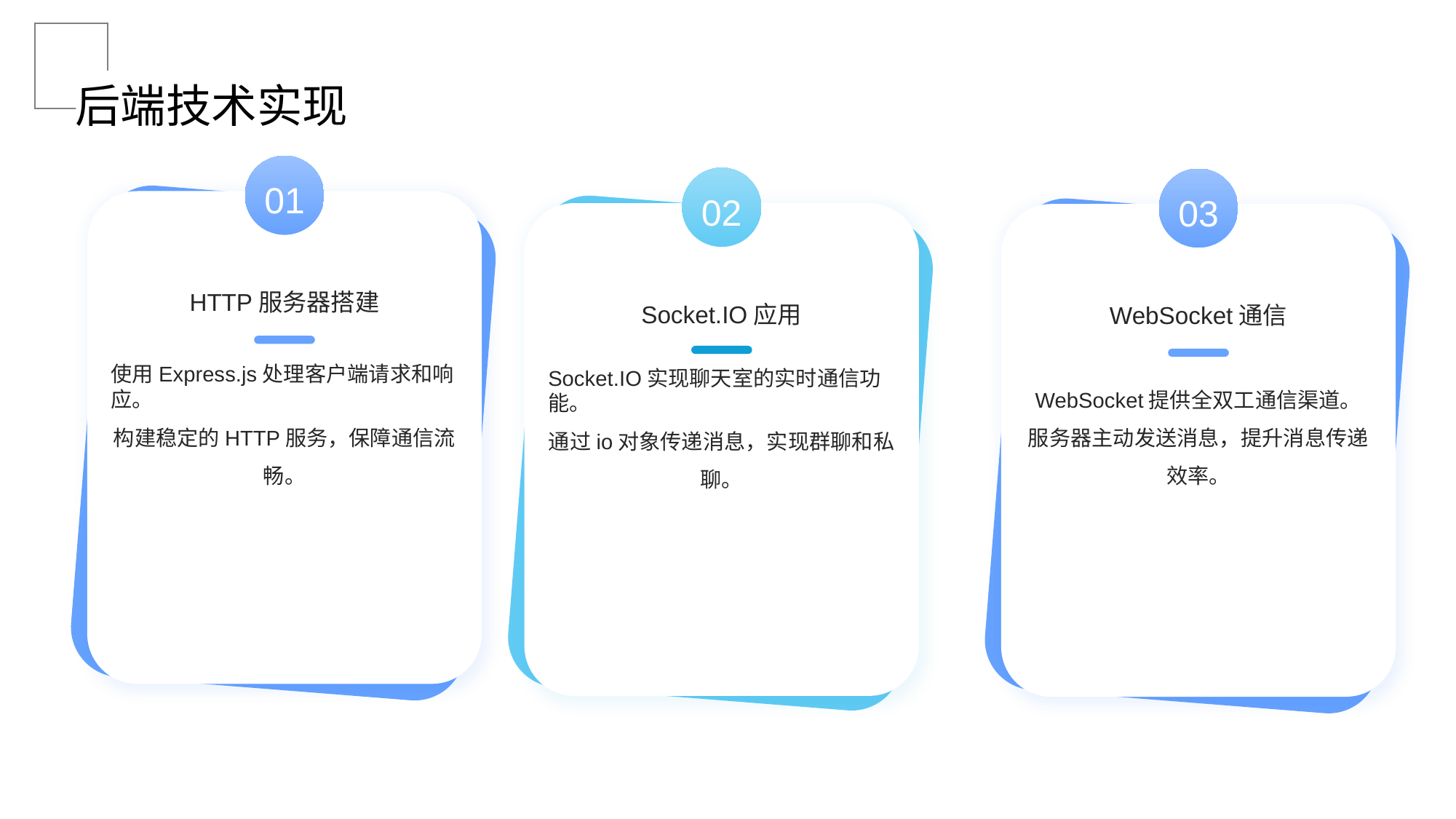

后端技术实现

01

02
03

HTTP服务器搭建
Socket.IO应用
WebSocket通信

使用Express.js处理客户端请求和响应。
构建稳定的HTTP服务，保障通信流畅。
Socket.IO实现聊天室的实时通信功能。
通过io对象传递消息，实现群聊和私聊。
WebSocket提供全双工通信渠道。
服务器主动发送消息，提升消息传递效率。